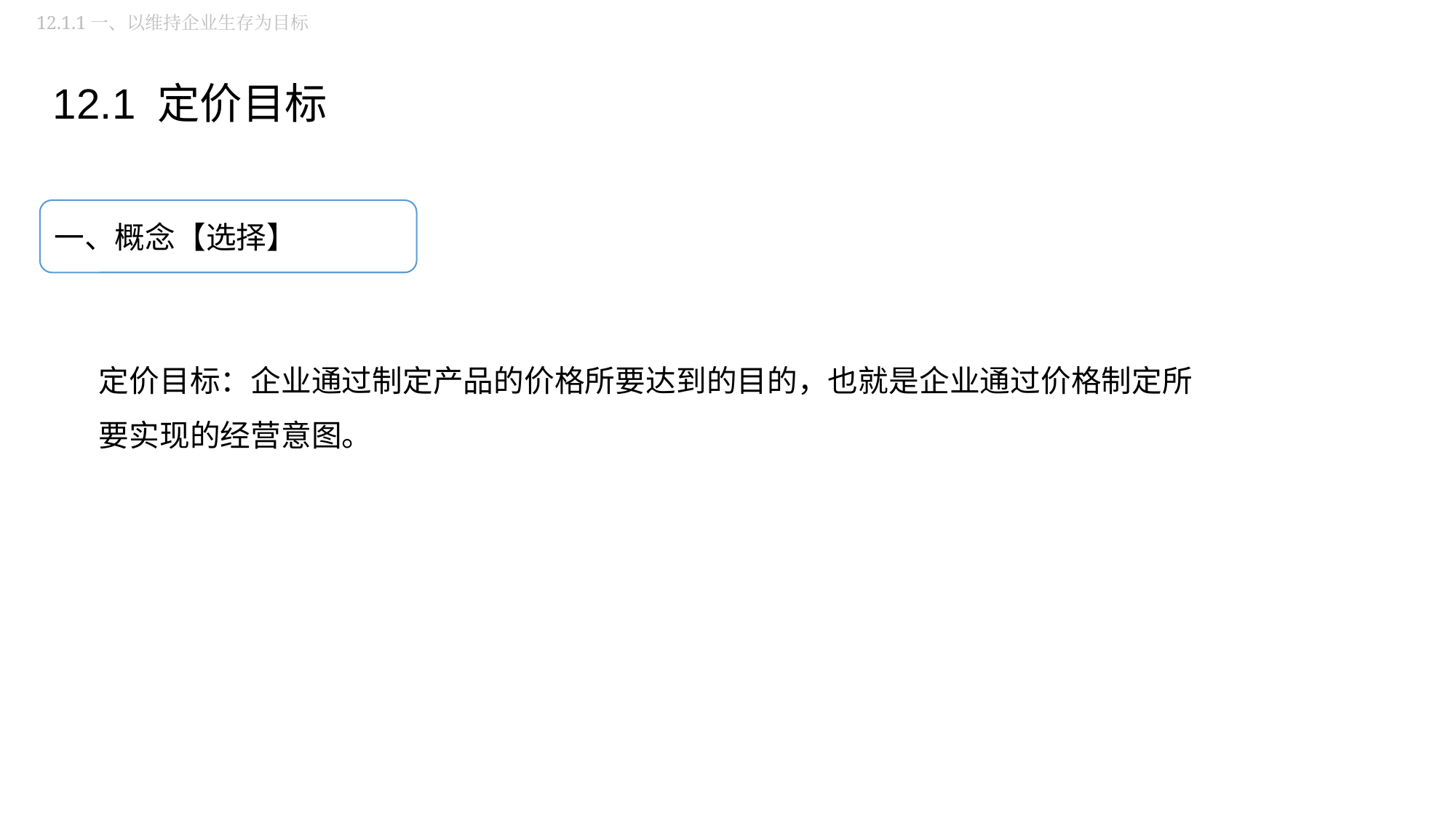

12.1.1一、以维持企业生存为目标
12.1 定价目标
一、概念【选择】
定价目标：企业通过制定产品的价格所要达到的目的，也就是企业通过价格制定所要实现的经营意图。